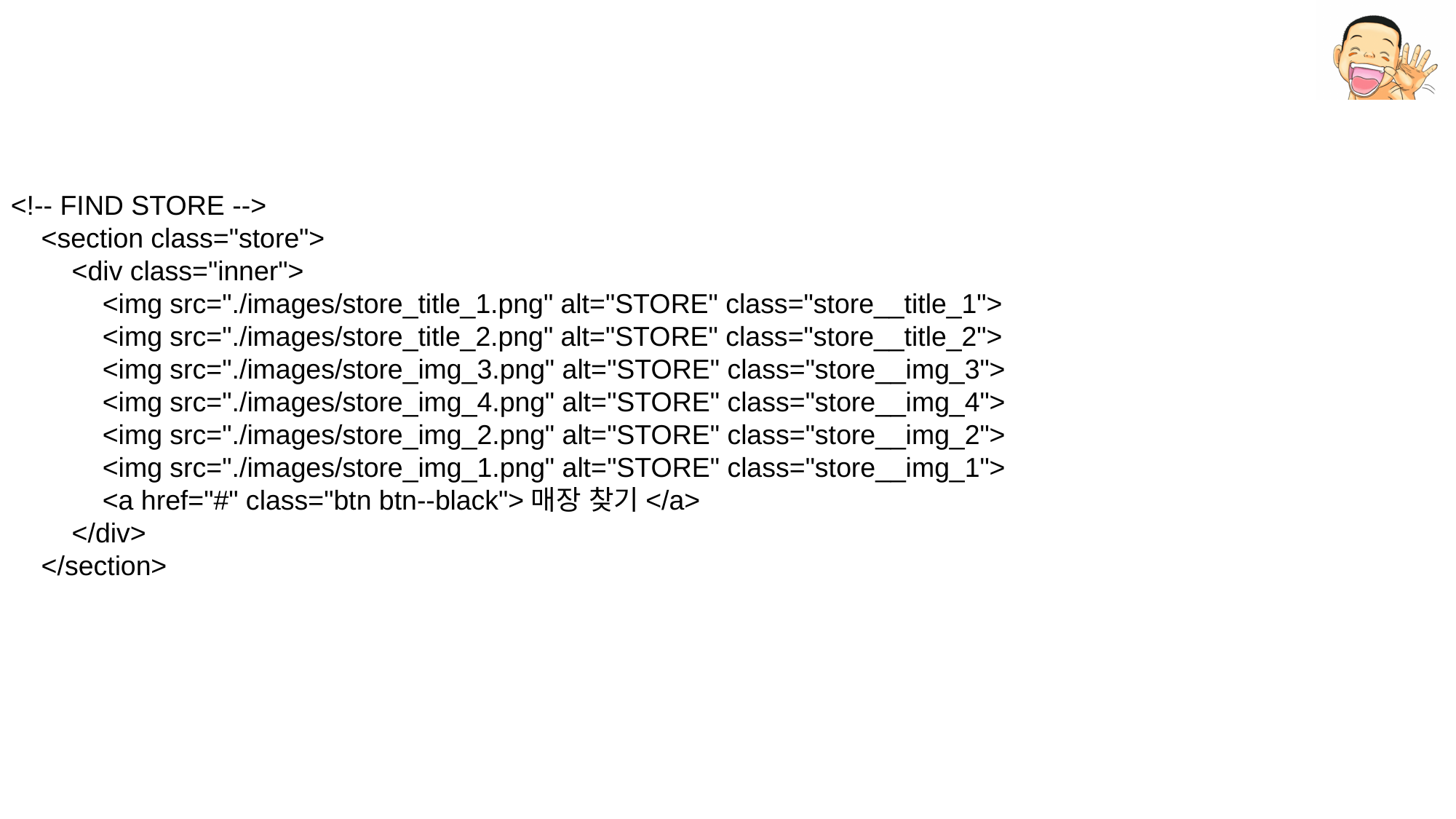

<!-- FIND STORE -->
    <section class="store">
        <div class="inner">
            <img src="./images/store_title_1.png" alt="STORE" class="store__title_1">
            <img src="./images/store_title_2.png" alt="STORE" class="store__title_2">
            <img src="./images/store_img_3.png" alt="STORE" class="store__img_3">
            <img src="./images/store_img_4.png" alt="STORE" class="store__img_4">
            <img src="./images/store_img_2.png" alt="STORE" class="store__img_2">
            <img src="./images/store_img_1.png" alt="STORE" class="store__img_1">
            <a href="#" class="btn btn--black">매장 찾기</a>
        </div>
    </section>